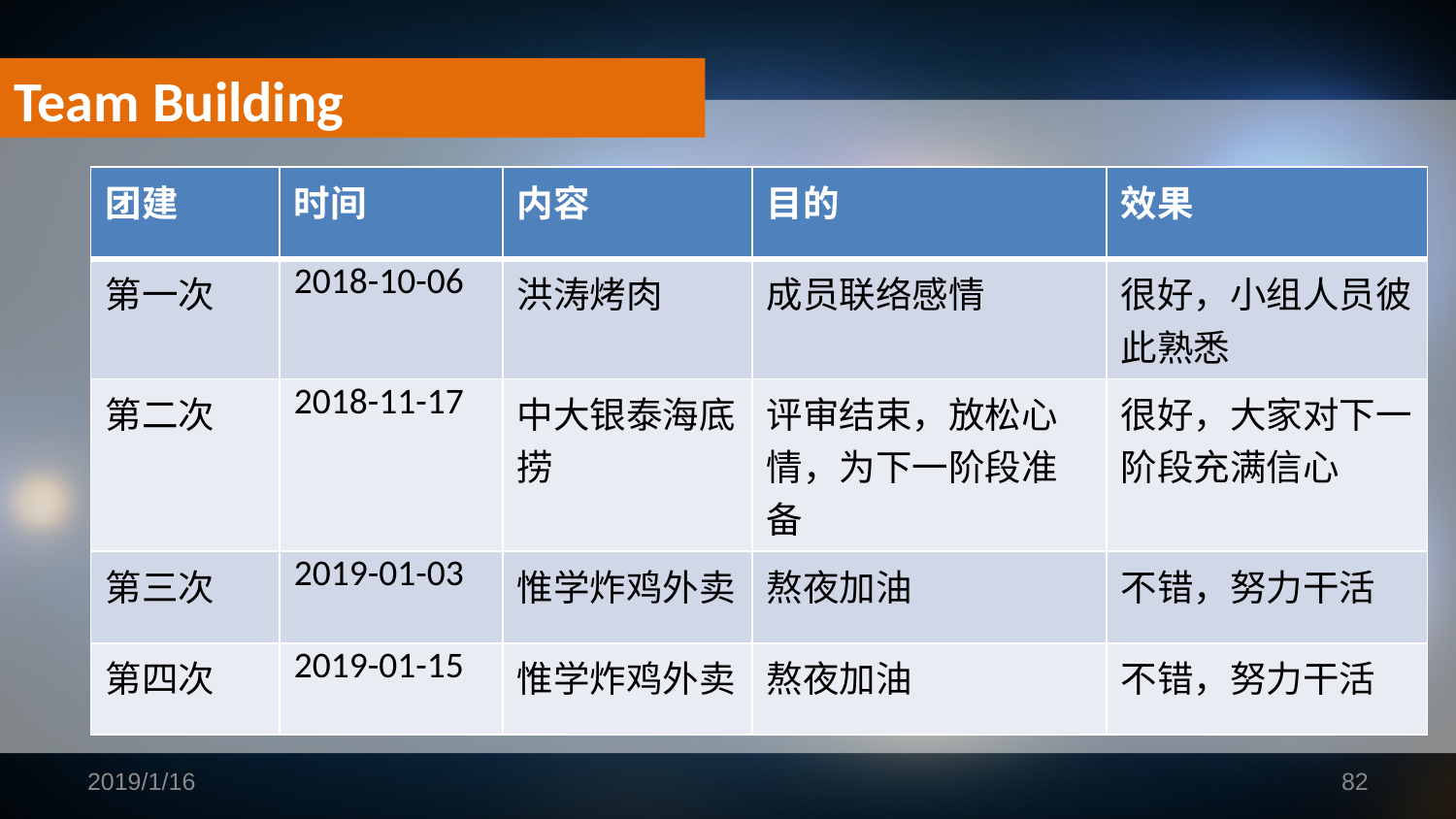

Team Building

| 团建 | 时间 | 内容 | 目的 | 效果 |
| --- | --- | --- | --- | --- |
| 第一次 | 2018-10-06 | 洪涛烤肉 | 成员联络感情 | 很好，小组人员彼此熟悉 |
| 第二次 | 2018-11-17 | 中大银泰海底捞 | 评审结束，放松心情，为下一阶段准备 | 很好，大家对下一阶段充满信心 |
| 第三次 | 2019-01-03 | 惟学炸鸡外卖 | 熬夜加油 | 不错，努力干活 |
| 第四次 | 2019-01-15 | 惟学炸鸡外卖 | 熬夜加油 | 不错，努力干活 |
2019/1/16
82